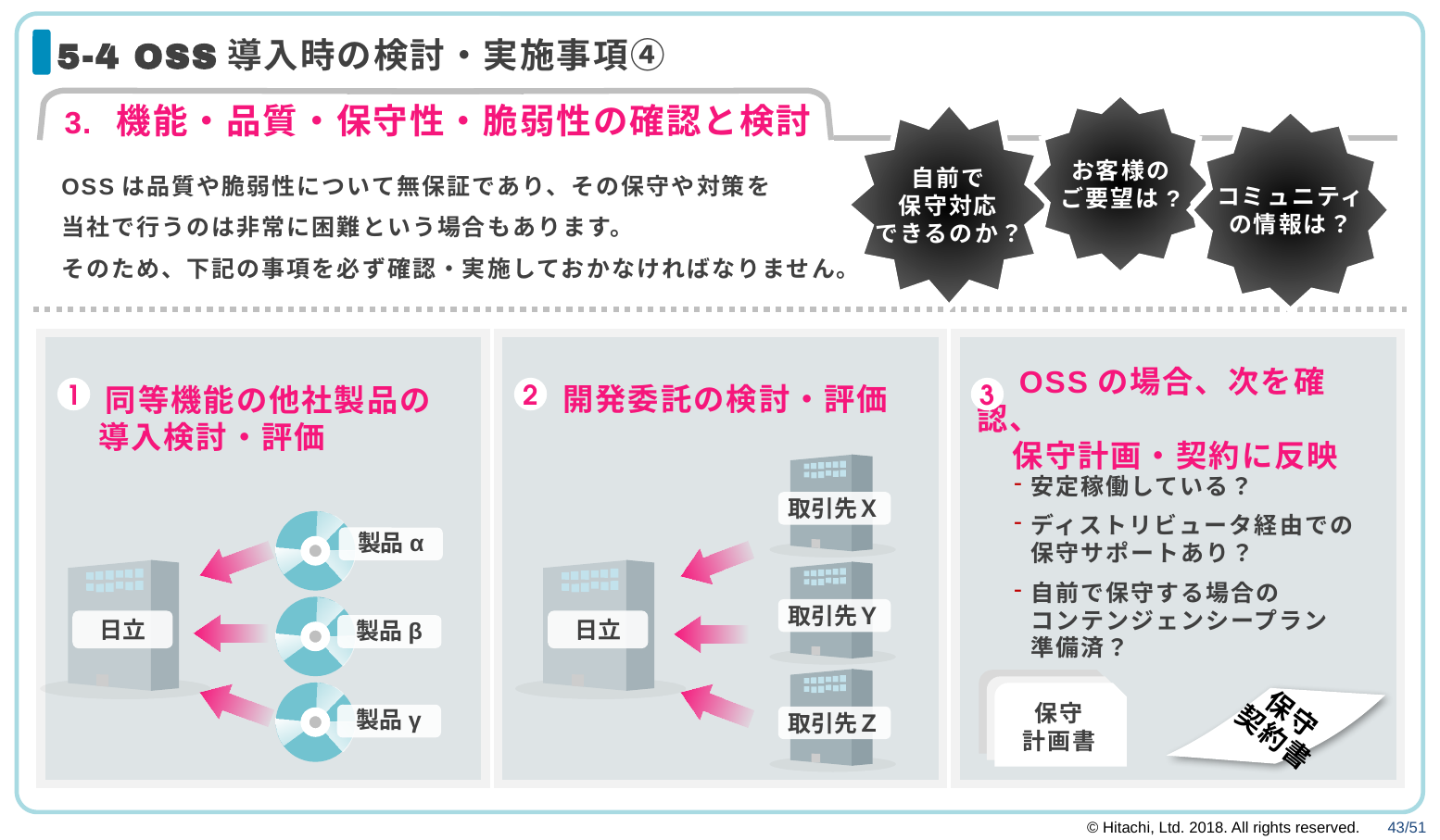

# 5-4 OSS導入時の検討・実施事項④

お客様の
ご要望は?
機能・品質・保守性・脆弱性の確認と検討
自前で
保守対応
できるのか？
コミュニティ
の情報は？
OSSは品質や脆弱性について無保証であり、その保守や対策を
当社で行うのは非常に困難という場合もあります。
そのため、下記の事項を必ず確認・実施しておかなければなりません。

    同等機能の他社製品の
    導入検討・評価
    開発委託の検討・評価
    OSSの場合、次を確認、
    保守計画・契約に反映
1
2
3

取引先Ｘ
安定稼働している？
ディストリビュータ経由での保守サポートあり？
自前で保守する場合の
コンテンジェンシープラン
準備済？

製品α

日立

日立

取引先Ｙ

製品β

取引先Ｚ
保守
計画書
保守
計画書
保守
計画書

保守
契約書
製品γ